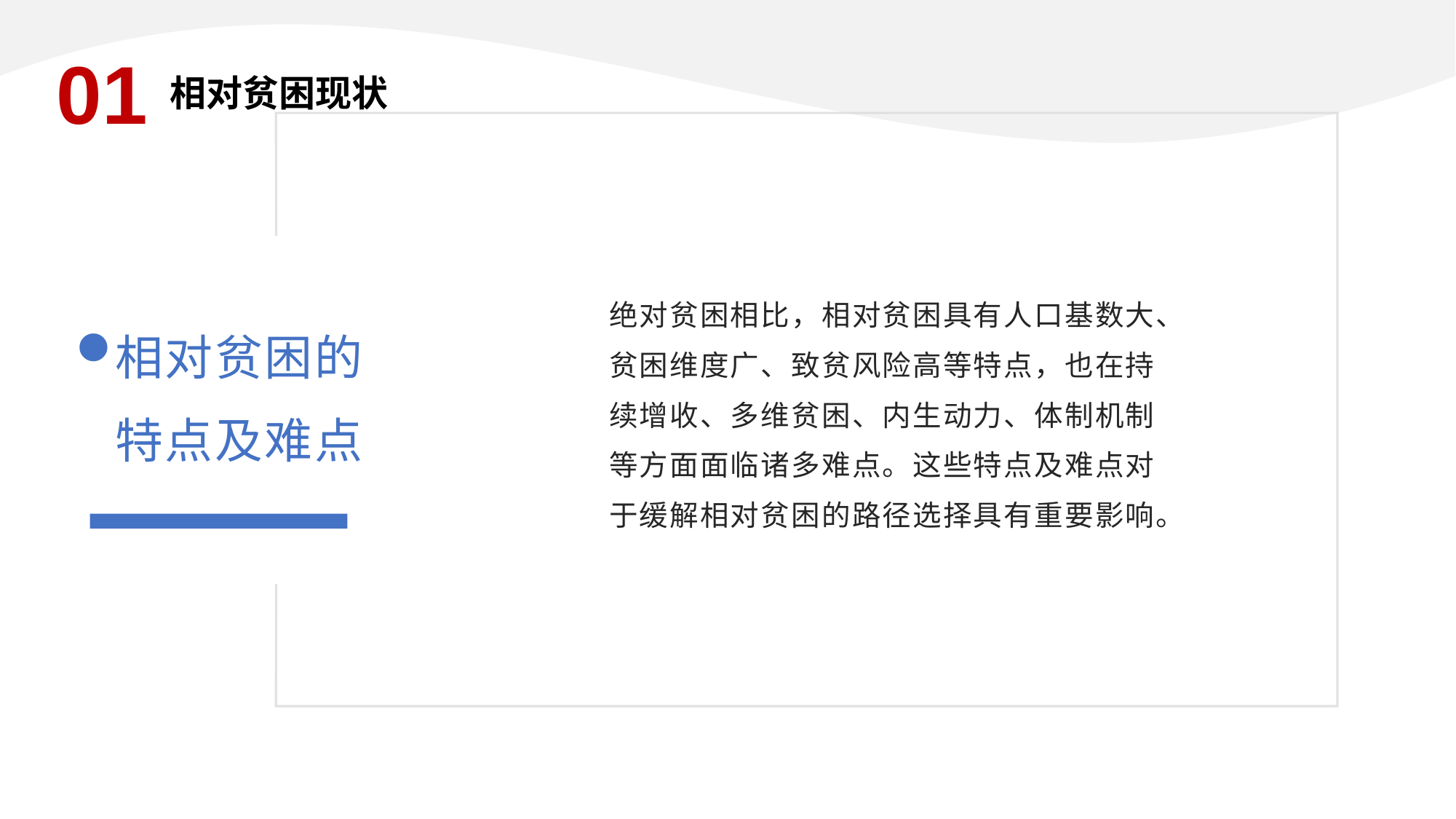

01
相对贫困现状

绝对贫困相比，相对贫困具有人口基数大、贫困维度广、致贫风险高等特点，也在持续增收、多维贫困、内生动力、体制机制等方面面临诸多难点。这些特点及难点对于缓解相对贫困的路径选择具有重要影响。
相对贫困的特点及难点